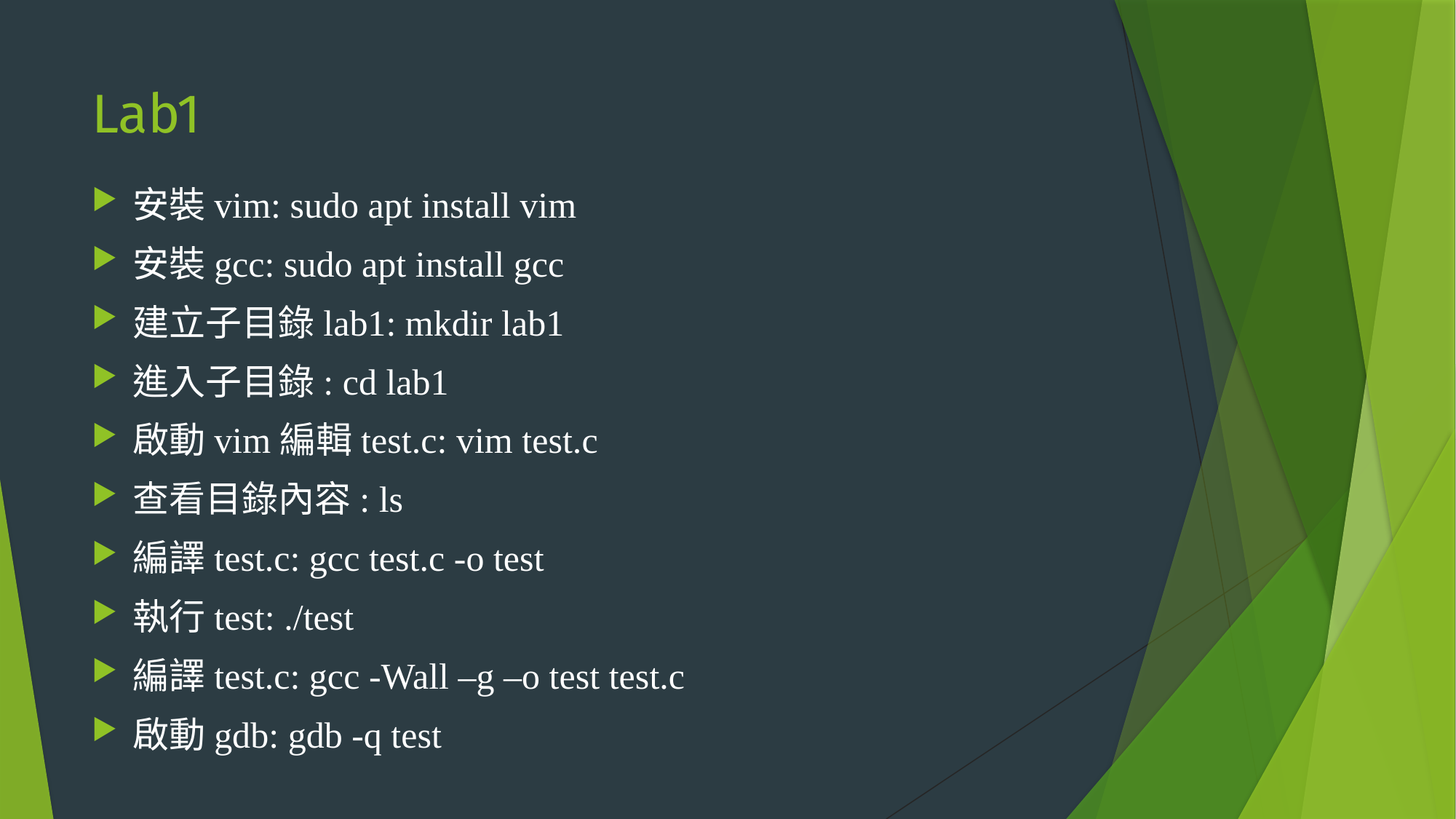

# Lab1
安裝vim: sudo apt install vim
安裝gcc: sudo apt install gcc
建立子目錄lab1: mkdir lab1
進入子目錄: cd lab1
啟動vim編輯test.c: vim test.c
查看目錄內容: ls
編譯test.c: gcc test.c -o test
執行test: ./test
編譯test.c: gcc -Wall –g –o test test.c
啟動gdb: gdb -q test